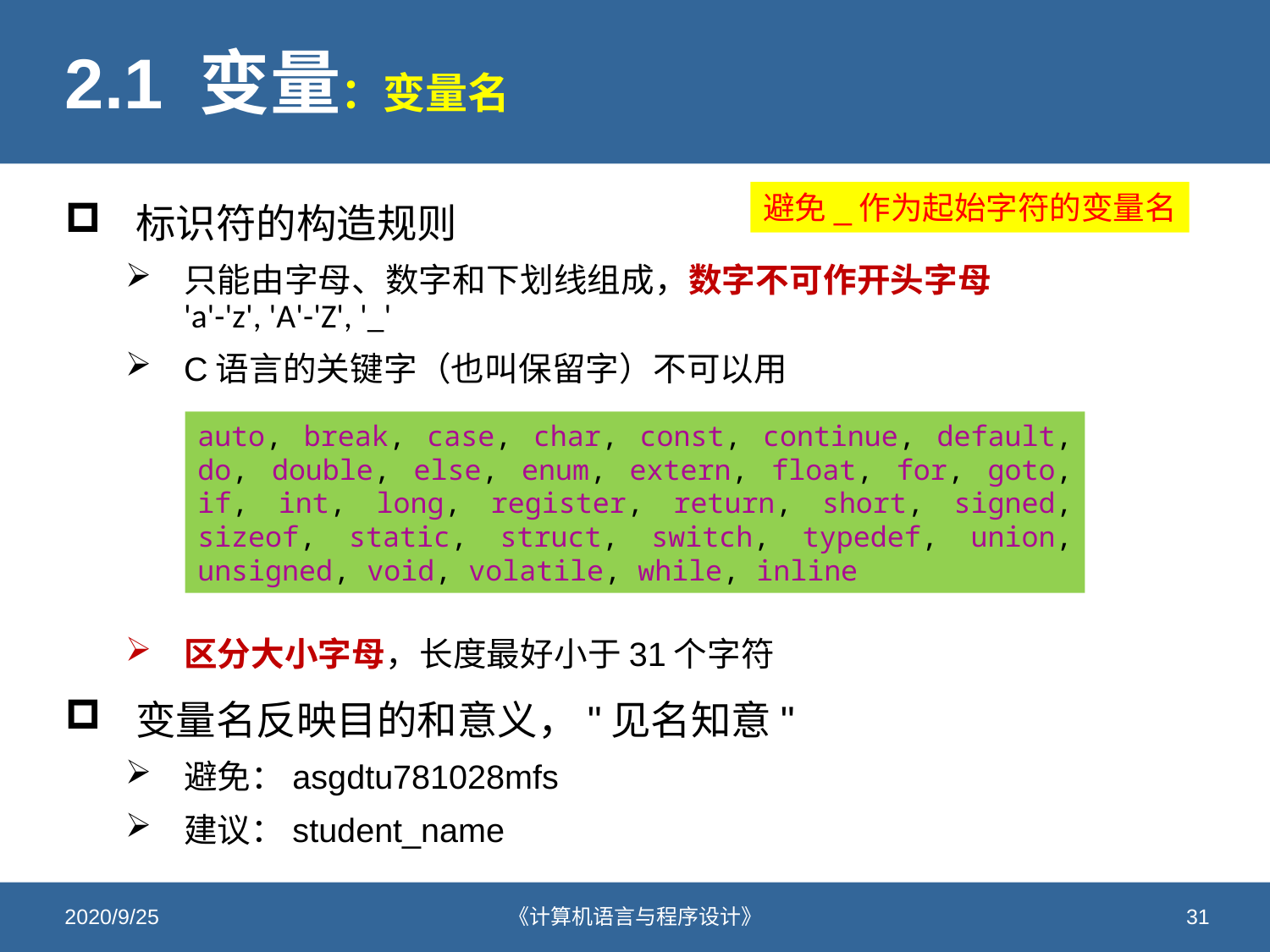

# 2.1 变量：变量名
避免_作为起始字符的变量名
标识符的构造规则
只能由字母、数字和下划线组成，数字不可作开头字母
'a'-'z', 'A'-'Z', '_'
C语言的关键字（也叫保留字）不可以用

区分大小字母，长度最好小于31个字符
变量名反映目的和意义，"见名知意"
避免：asgdtu781028mfs
建议：student_name
auto, break, case, char, const, continue, default, do, double, else, enum, extern, float, for, goto, if, int, long, register, return, short, signed, sizeof, static, struct, switch, typedef, union, unsigned, void, volatile, while, inline
2020/9/25
《计算机语言与程序设计》
31